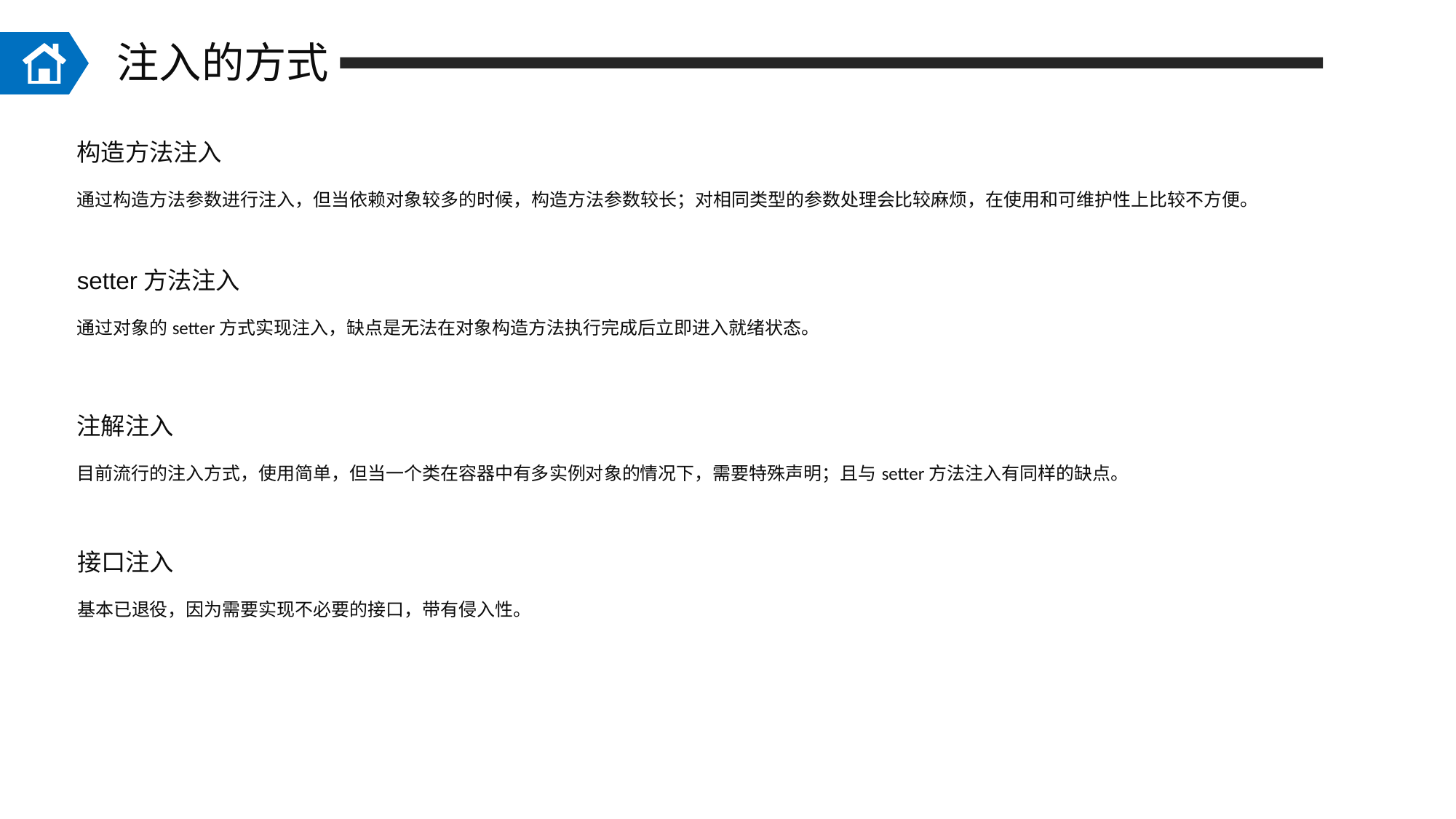

注入的方式

构造方法注入
通过构造方法参数进行注入，但当依赖对象较多的时候，构造方法参数较长；对相同类型的参数处理会比较麻烦，在使用和可维护性上比较不方便。
setter方法注入
通过对象的setter方式实现注入，缺点是无法在对象构造方法执行完成后立即进入就绪状态。
JAVA最开始是解释型语言
注解注入
目前流行的注入方式，使用简单，但当一个类在容器中有多实例对象的情况下，需要特殊声明；且与setter方法注入有同样的缺点。
接口注入
基本已退役，因为需要实现不必要的接口，带有侵入性。